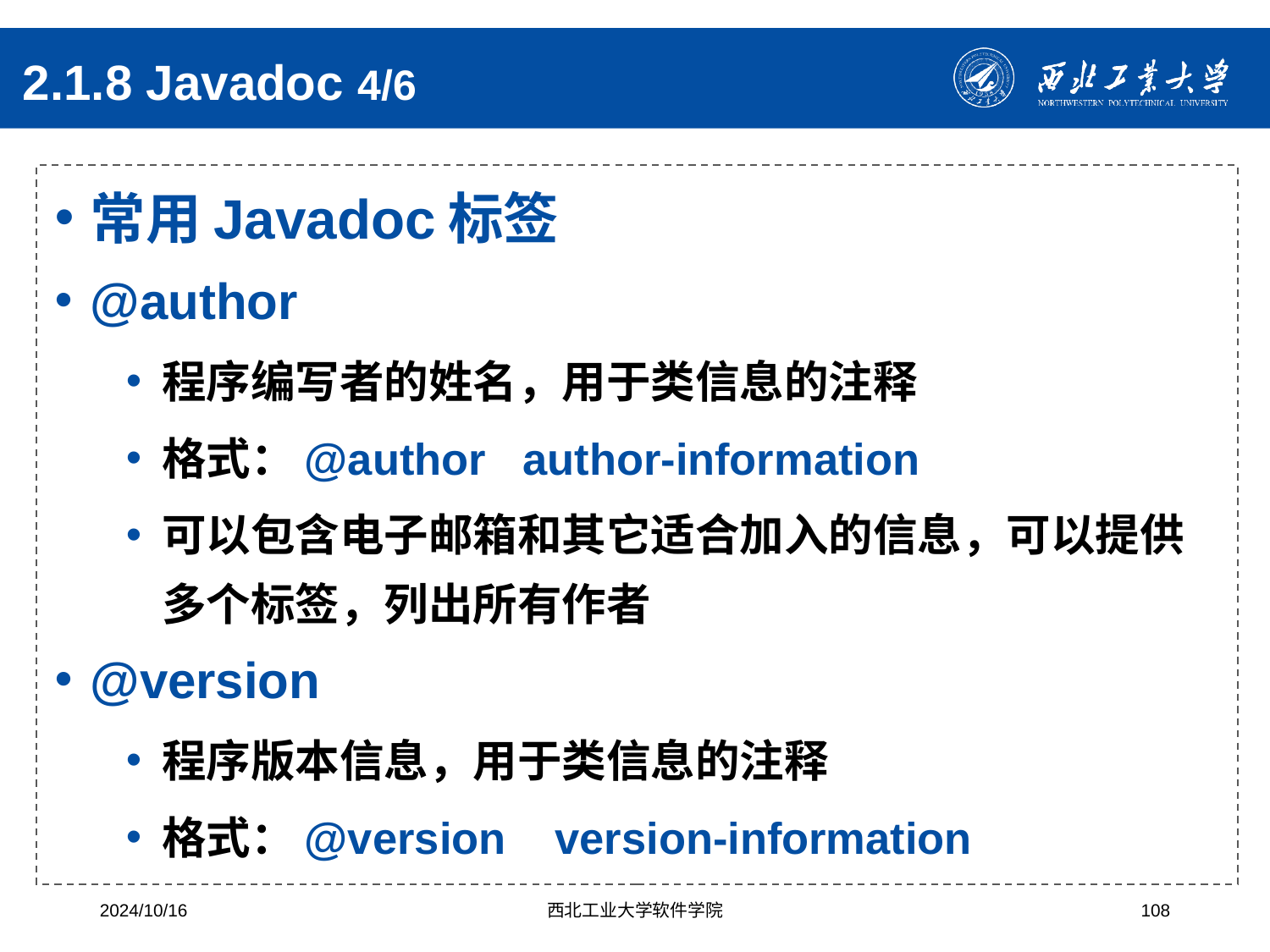

# 2.1.8 Javadoc 4/6
常用Javadoc标签
@author
程序编写者的姓名，用于类信息的注释
格式：@author   author-information
可以包含电子邮箱和其它适合加入的信息，可以提供多个标签，列出所有作者
@version
程序版本信息，用于类信息的注释
格式：@version    version-information
2024/10/16
西北工业大学软件学院
108